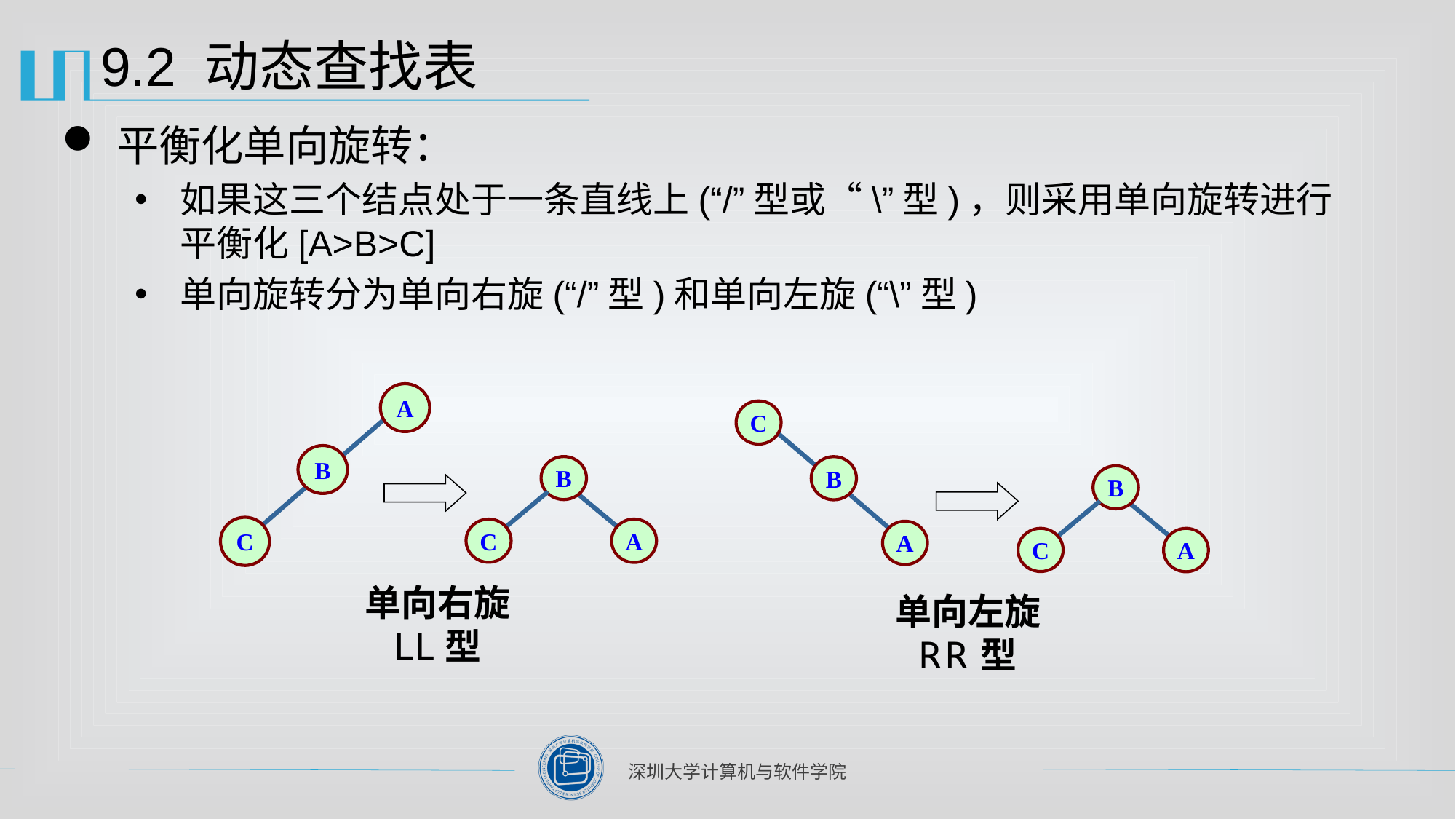

# 9.2 动态查找表
平衡化单向旋转：
如果这三个结点处于一条直线上(“/”型或“\”型)，则采用单向旋转进行平衡化[A>B>C]
单向旋转分为单向右旋(“/”型)和单向左旋(“\”型)

A

B
C
B

C
A

单向右旋
LL型
C

B
A
B

C
A

单向左旋
RR型
64